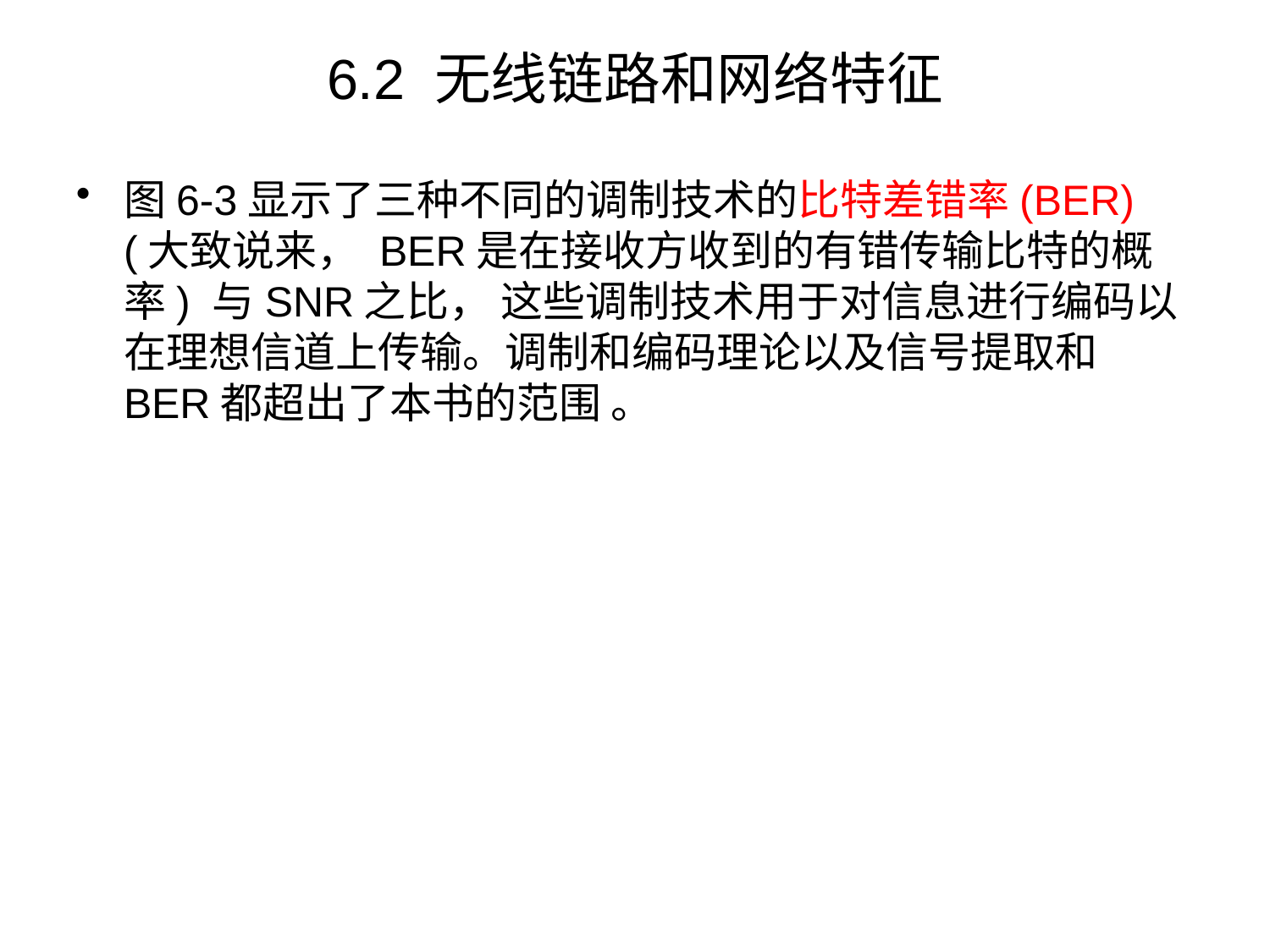

# 6.2 无线链路和网络特征
图6-3显示了三种不同的调制技术的比特差错率(BER)(大致说来， BER是在接收方收到的有错传输比特的概率) 与SNR之比， 这些调制技术用于对信息进行编码以在理想信道上传输。调制和编码理论以及信号提取和BER都超出了本书的范围 。